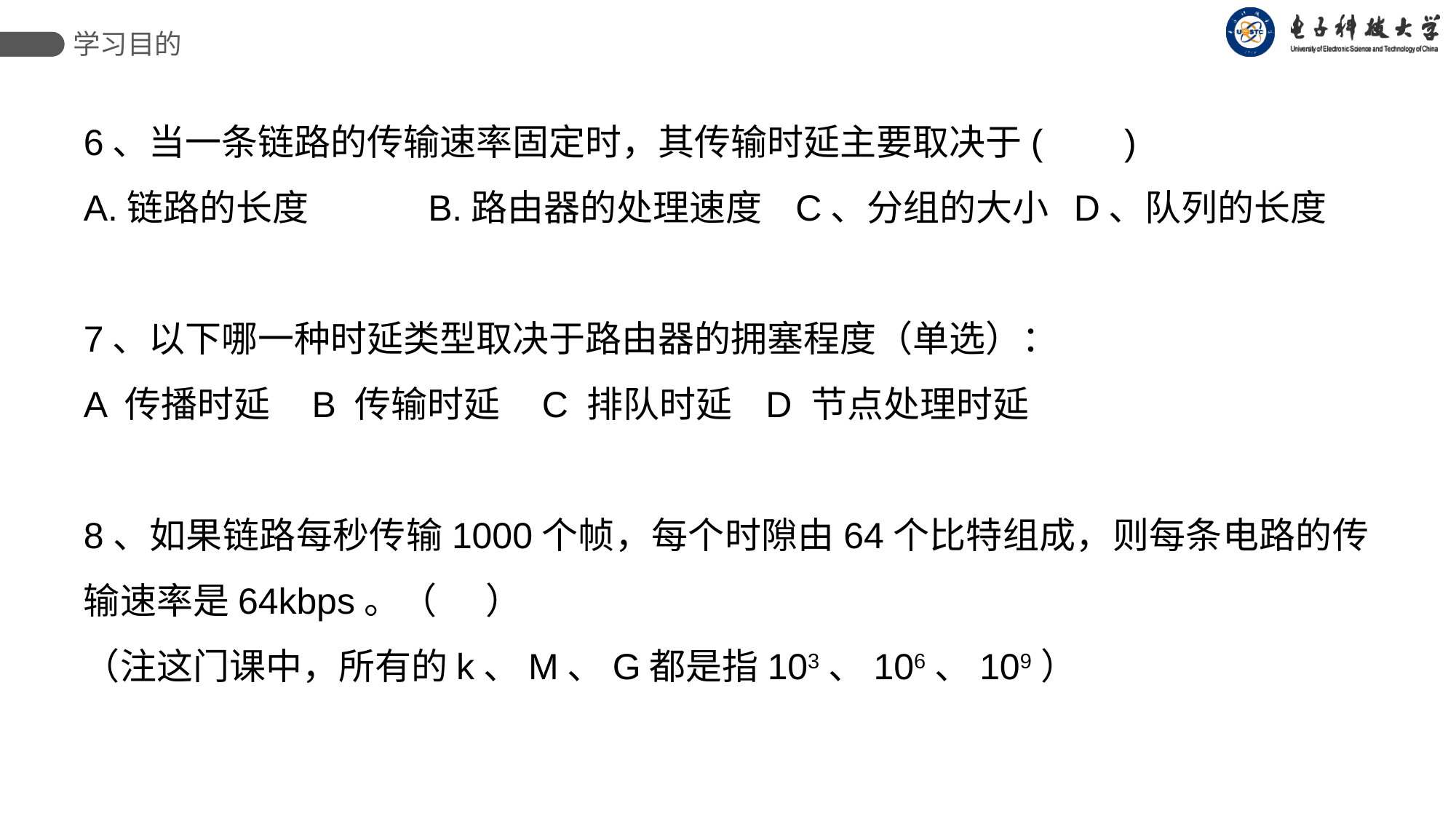

学习目的

6、当一条链路的传输速率固定时，其传输时延主要取决于(        )
A.链路的长度	 B.路由器的处理速度   C、分组的大小  D、队列的长度

7、以下哪一种时延类型取决于路由器的拥塞程度（单选）：
A 传播时延    B 传输时延    C 排队时延   D 节点处理时延

8、如果链路每秒传输1000个帧，每个时隙由64个比特组成，则每条电路的传输速率是64kbps。（      ）
（注这门课中，所有的k、M、G都是指103、106、109）